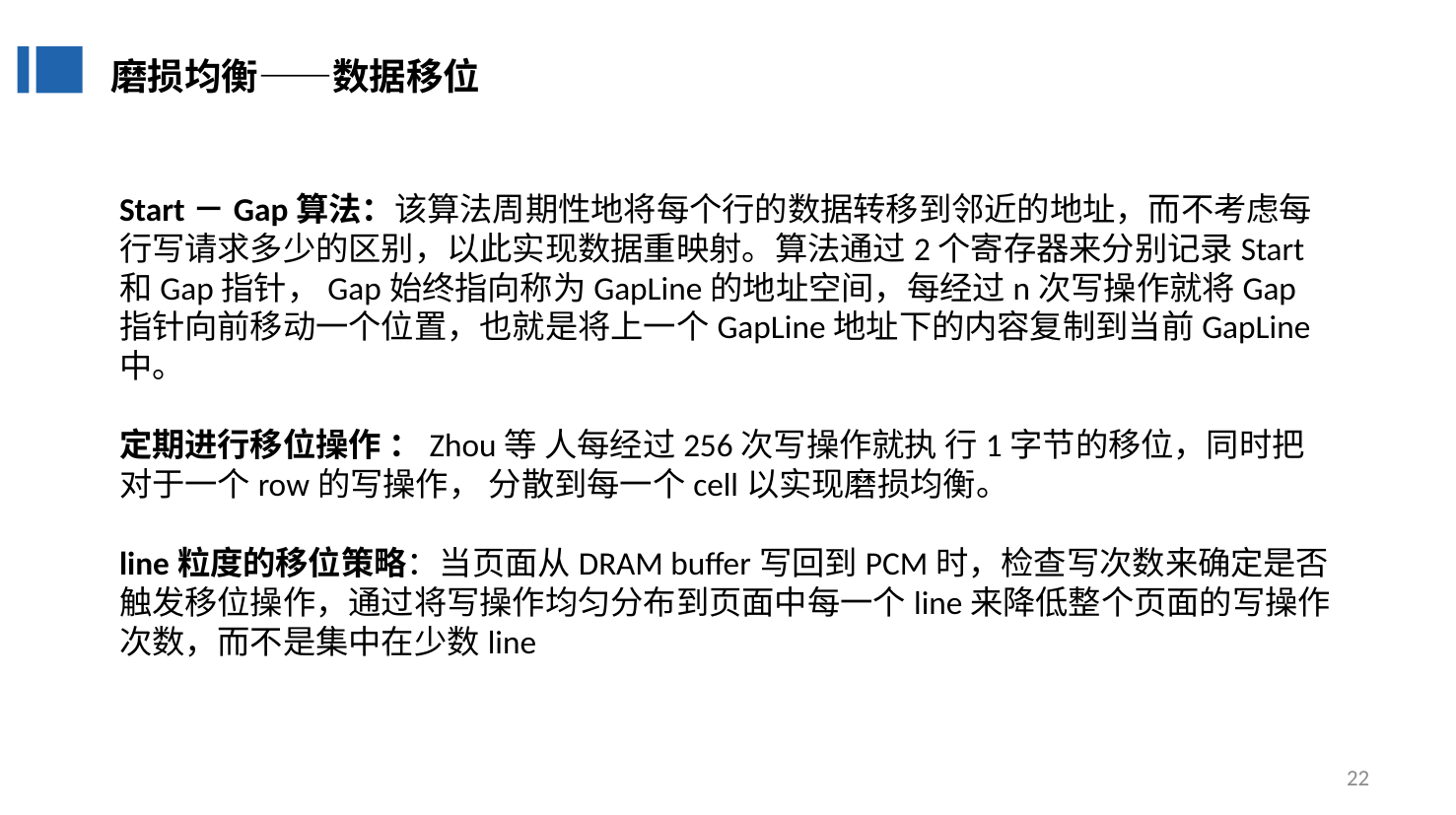

磨损均衡——数据移位

Start－Gap算法：该算法周期性地将每个行的数据转移到邻近的地址，而不考虑每行写请求多少的区别，以此实现数据重映射。算法通过2个寄存器来分别记录Start和Gap指针，Gap始终指向称为GapLine的地址空间，每经过n次写操作就将Gap指针向前移动一个位置，也就是将上一个GapLine地址下的内容复制到当前GapLine中。

定期进行移位操作 ：Zhou等 人每经过256次写操作就执 行1字节的移位，同时把对于一个row的写操作， 分散到每一个cell以实现磨损均衡。

line粒度的移位策略：当页面从DRAM buffer写回到PCM时，检查写次数来确定是否触发移位操作，通过将写操作均匀分布到页面中每一个line来降低整个页面的写操作次数，而不是集中在少数line

22